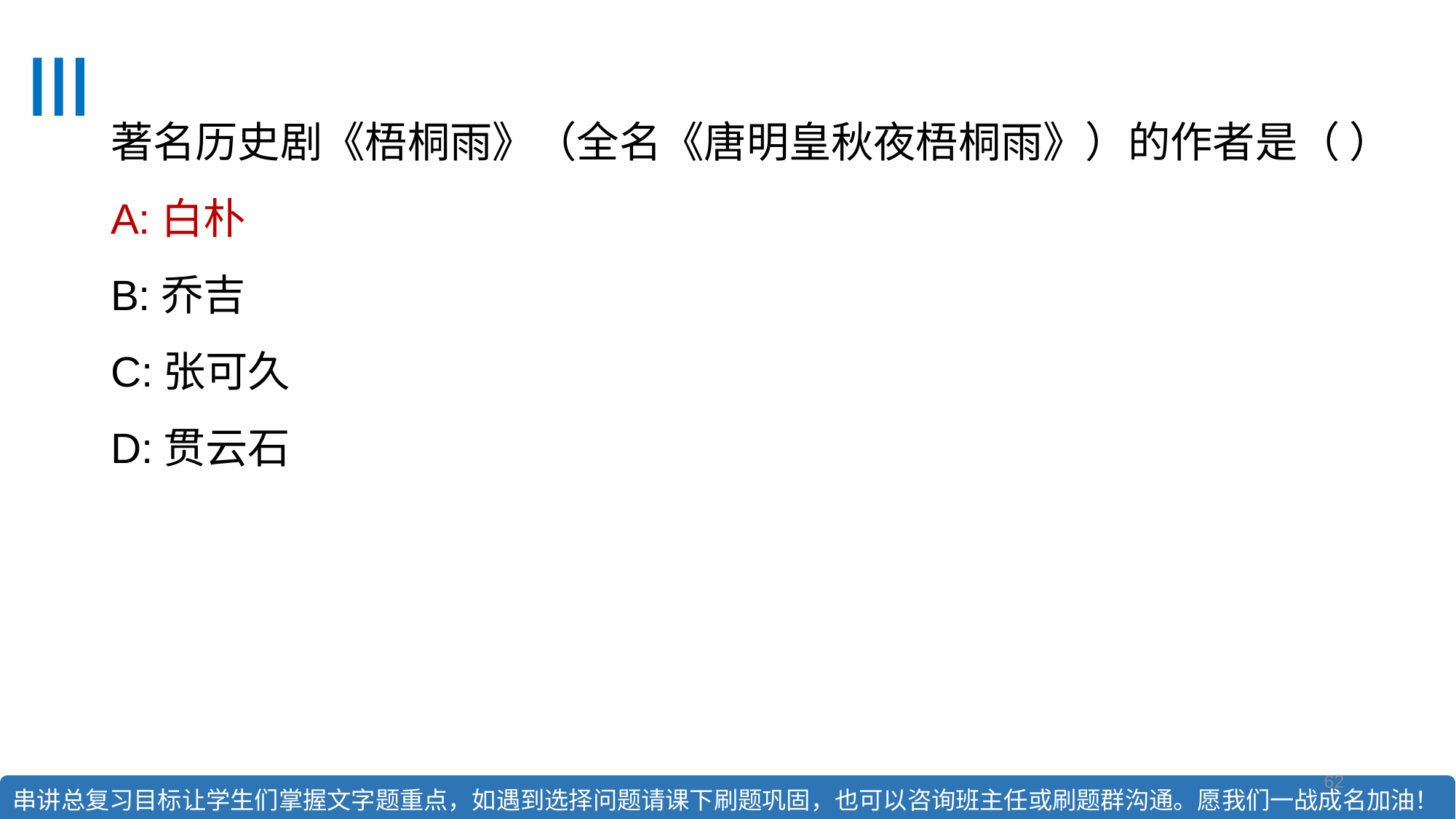

# 著名历史剧《梧桐雨》（全名《唐明皇秋夜梧桐雨》）的作者是（ ）   A:白朴 B:乔吉 C:张可久 D:贯云石
62